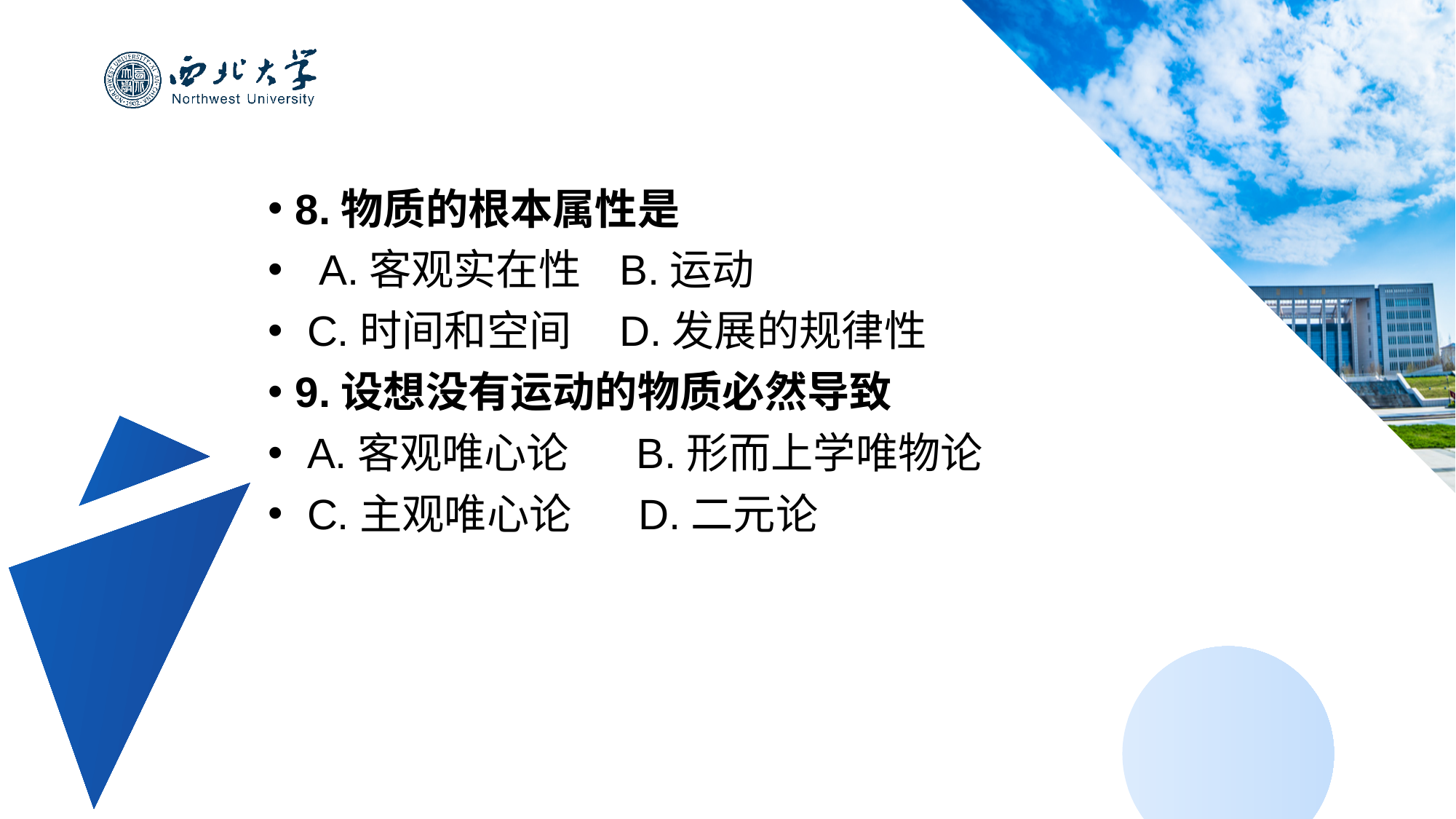

8.物质的根本属性是
  A.客观实在性   B.运动
 C.时间和空间    D.发展的规律性
9.设想没有运动的物质必然导致
 A.客观唯心论      B.形而上学唯物论
 C.主观唯心论      D.二元论